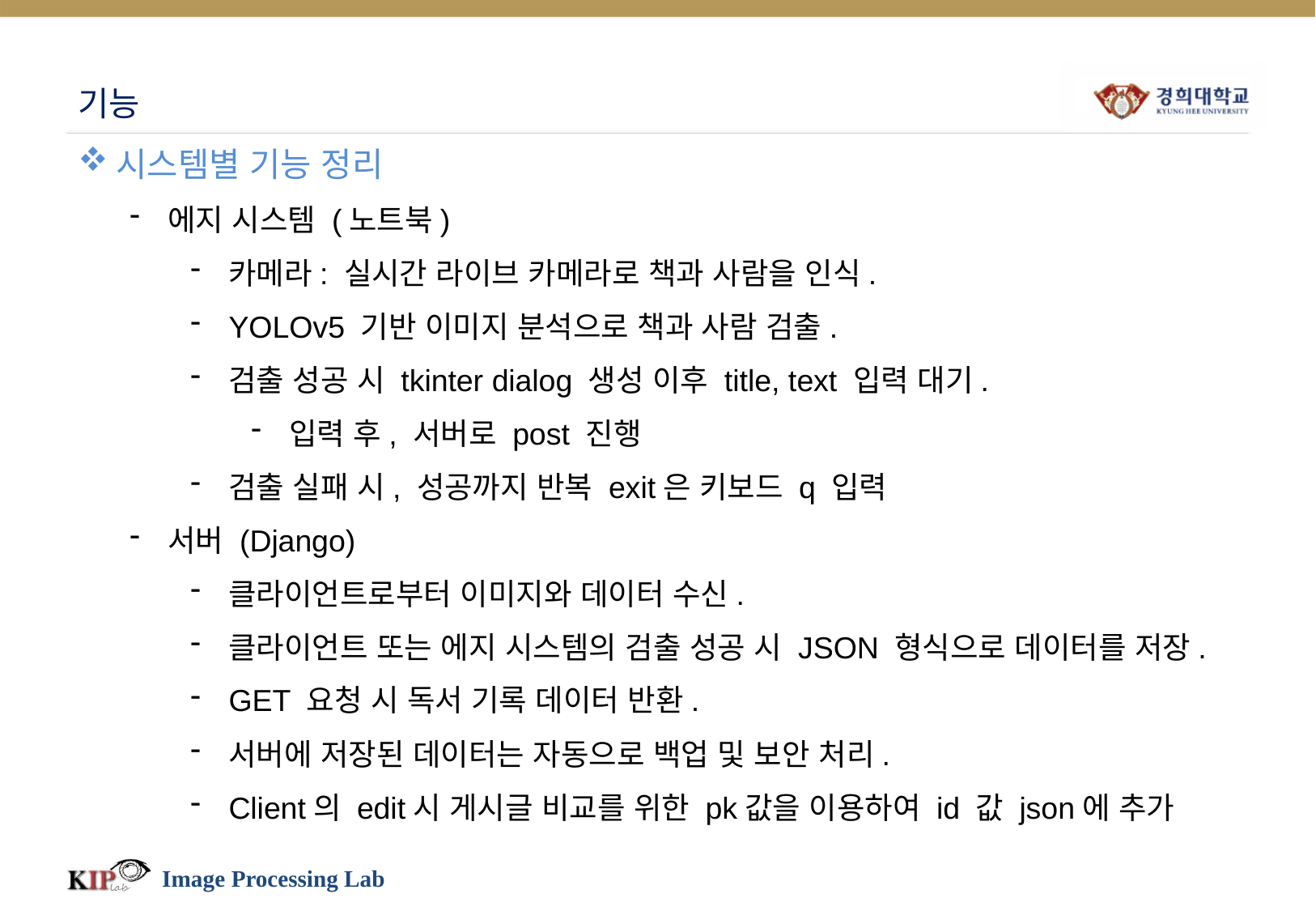

# 기능
시스템별 기능 정리
에지 시스템 (노트북)
카메라: 실시간 라이브 카메라로 책과 사람을 인식.
YOLOv5 기반 이미지 분석으로 책과 사람 검출.
검출 성공 시 tkinter dialog 생성 이후 title, text 입력 대기.
입력 후, 서버로 post 진행
검출 실패 시, 성공까지 반복 exit은 키보드 q 입력
서버 (Django)
클라이언트로부터 이미지와 데이터 수신.
클라이언트 또는 에지 시스템의 검출 성공 시 JSON 형식으로 데이터를 저장.
GET 요청 시 독서 기록 데이터 반환.
서버에 저장된 데이터는 자동으로 백업 및 보안 처리.
Client의 edit시 게시글 비교를 위한 pk값을 이용하여 id 값 json에 추가
Image Processing Lab